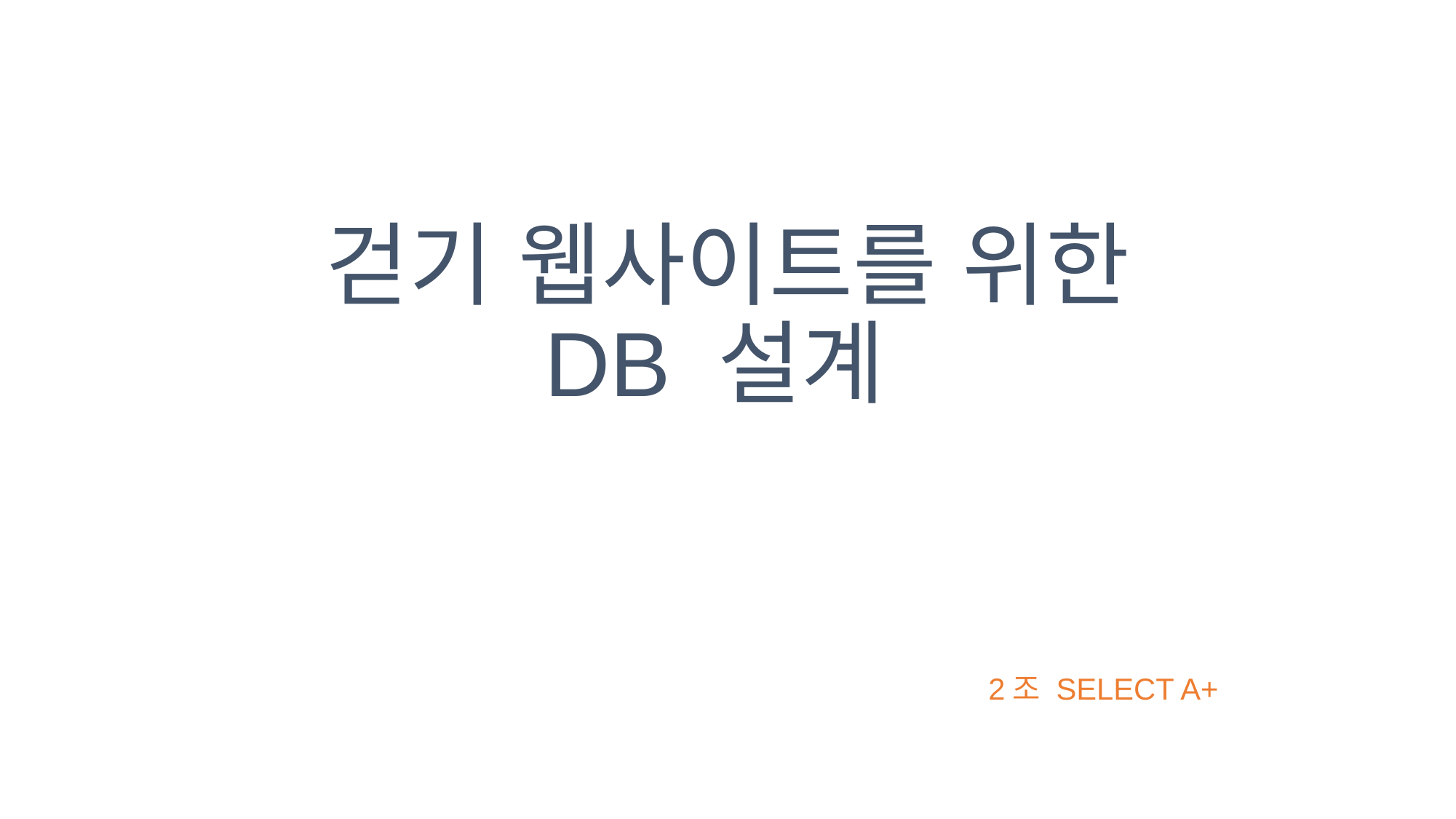

# 걷기 웹사이트를 위한 DB 설계
2조 SELECT A+